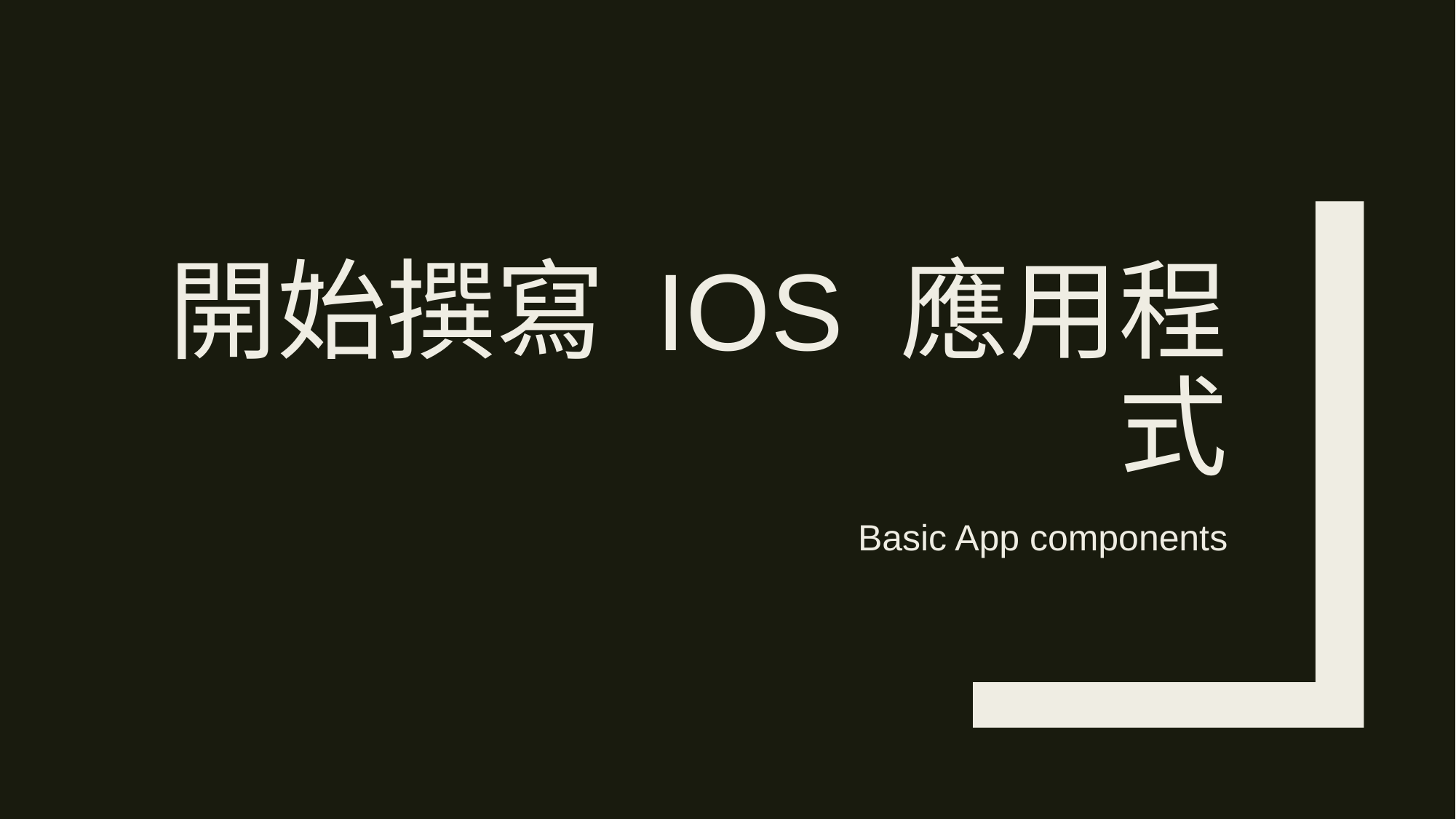

# 開始撰寫 iOS 應用程式
Basic App components